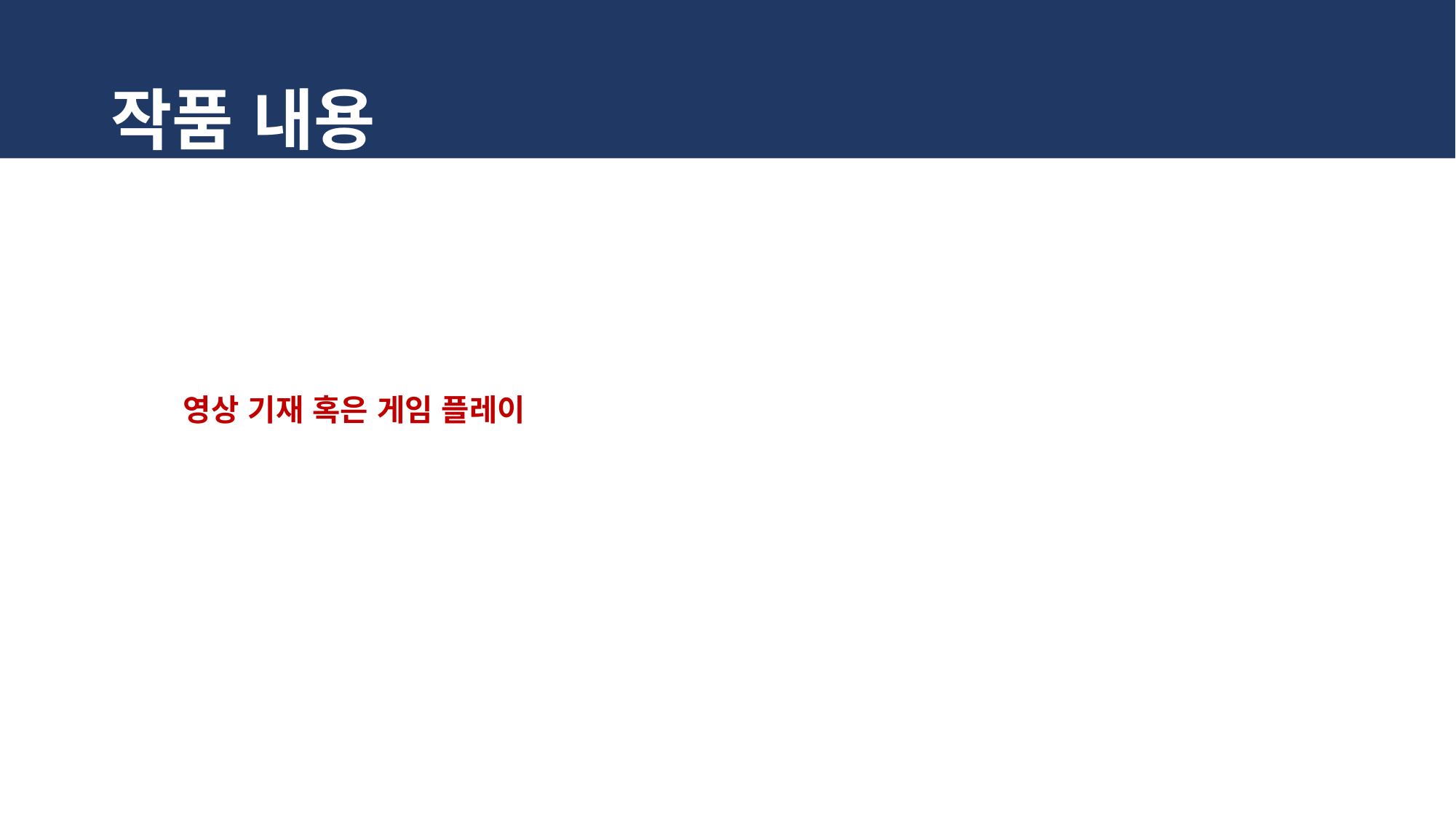

# 작품 내용
영상 기재 혹은 게임 플레이